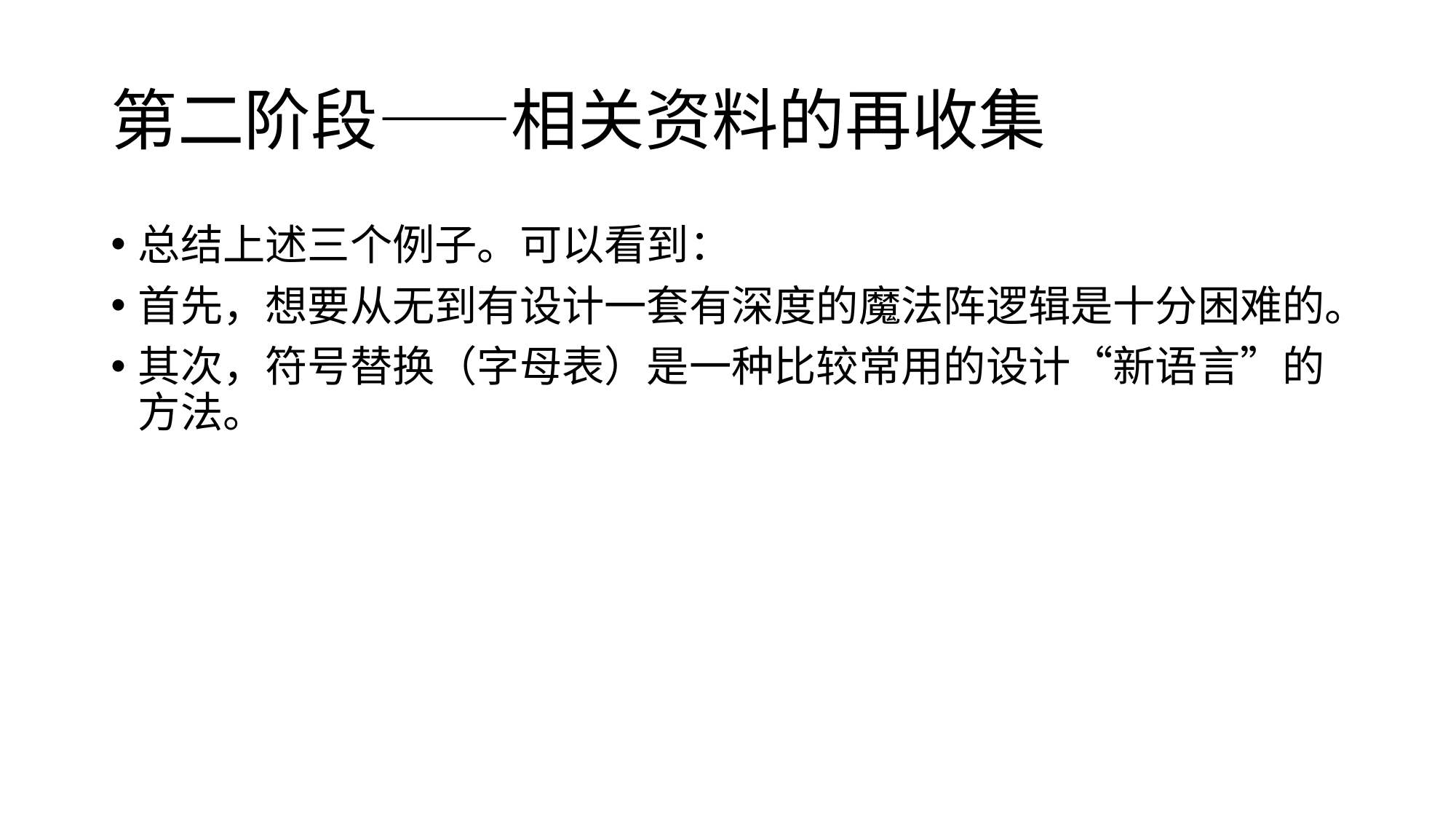

# 第二阶段——相关资料的再收集
总结上述三个例子。可以看到：
首先，想要从无到有设计一套有深度的魔法阵逻辑是十分困难的。
其次，符号替换（字母表）是一种比较常用的设计“新语言”的方法。